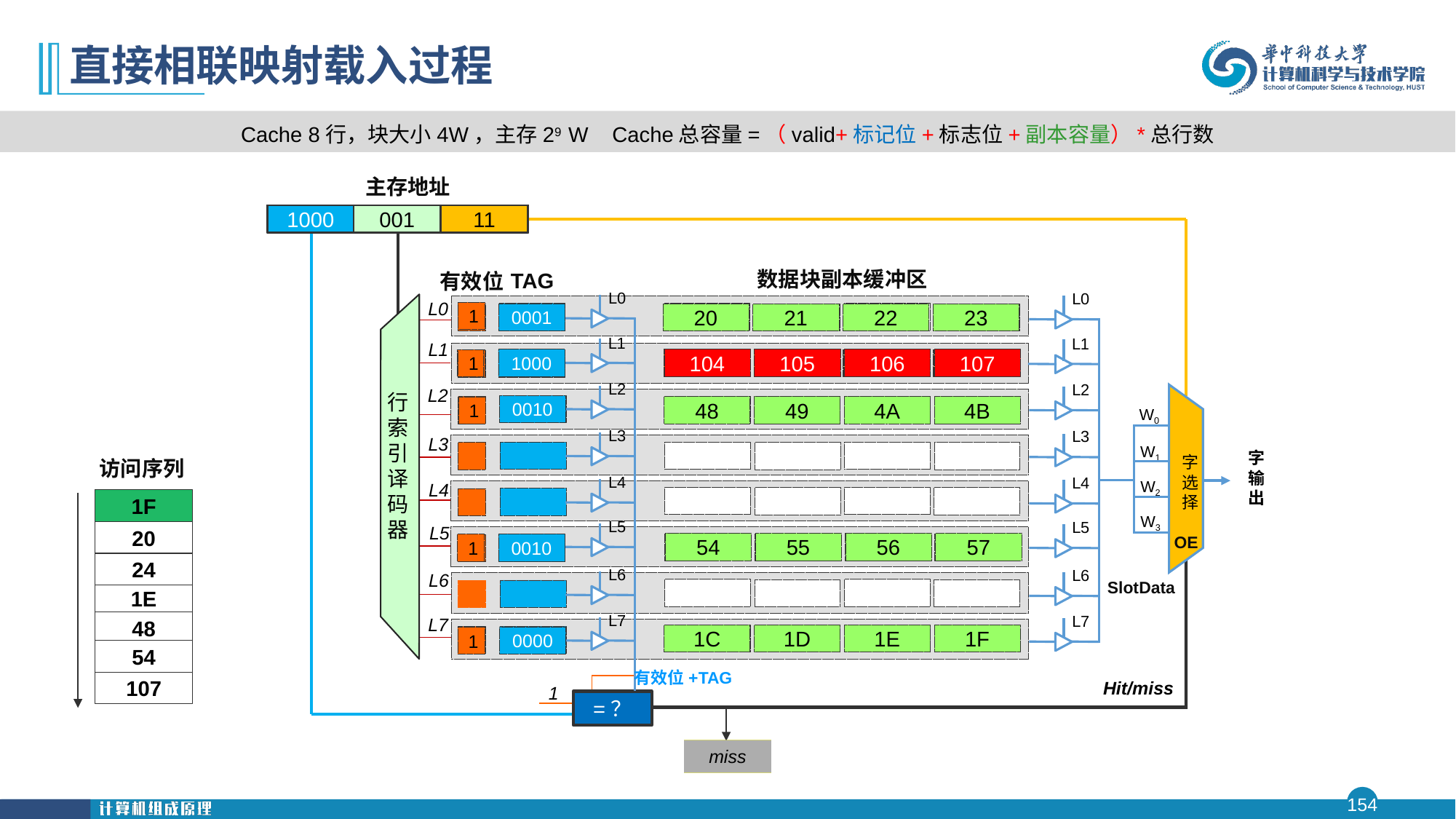

# 直接相联映射载入过程
Cache 8行，块大小4W，主存29  W    Cache总容量=（valid+标记位+标志位+副本容量）*总行数
主存地址
Tag
index
offset
数据块副本缓冲区
TAG
有效位
L0

L1

L2

L3

L4

L5

L6

L7

L0

L1

L2

L3

L4

L5

L6

L7

SlotData
L0
L1
L2
L3
L4
L5
L6
L7

0
2

1
3

行索引译码器

字选择
字输出
W0
W1
W2
W3
OE

0
2
1
3

有效位+TAG
Hit/miss
1
=？
Tag
index
offset
0000
111
11
0001
000
00
0001
001
00
0000
111
10
0010
010
00
0010
101
00
1000
001
11
1
0001
20
21
22
23
0001
1
1000
1
24
25
26
27
107
104
105
106
0010
1
48
49
4A
4B
访问序列
1F
20
54
55
56
57
0010
1
24
1E
48
1C
1D
1E
1F
0000
1
54
107
Hit/miss
miss
Hit
Hit
miss